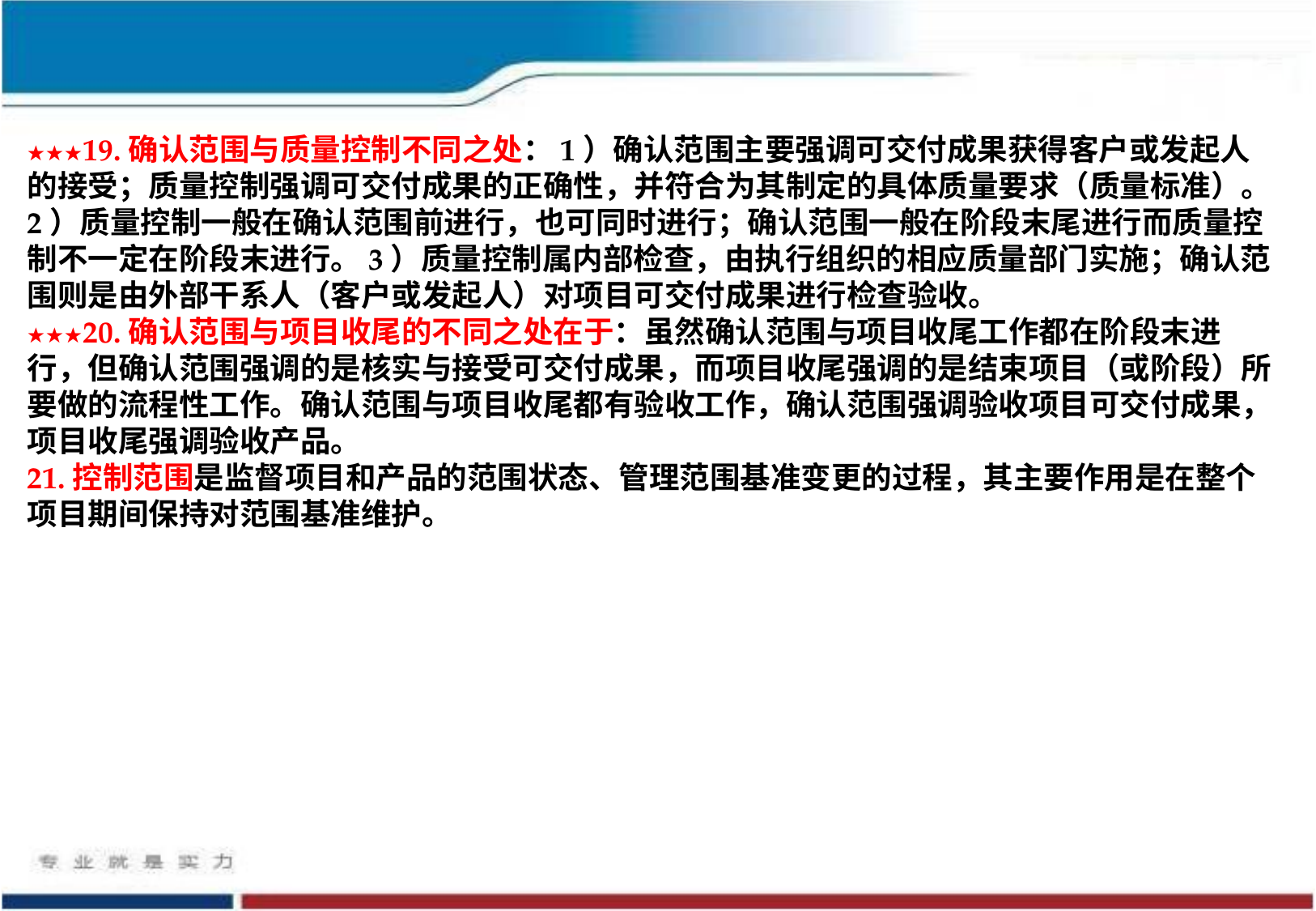

★★★19.确认范围与质量控制不同之处：1）确认范围主要强调可交付成果获得客户或发起人的接受；质量控制强调可交付成果的正确性，并符合为其制定的具体质量要求（质量标准）。2）质量控制一般在确认范围前进行，也可同时进行；确认范围一般在阶段末尾进行而质量控制不一定在阶段末进行。3）质量控制属内部检查，由执行组织的相应质量部门实施；确认范围则是由外部干系人（客户或发起人）对项目可交付成果进行检查验收。
★★★20.确认范围与项目收尾的不同之处在于：虽然确认范围与项目收尾工作都在阶段末进行，但确认范围强调的是核实与接受可交付成果，而项目收尾强调的是结束项目（或阶段）所要做的流程性工作。确认范围与项目收尾都有验收工作，确认范围强调验收项目可交付成果，项目收尾强调验收产品。
21.控制范围是监督项目和产品的范围状态、管理范围基准变更的过程，其主要作用是在整个项目期间保持对范围基准维护。